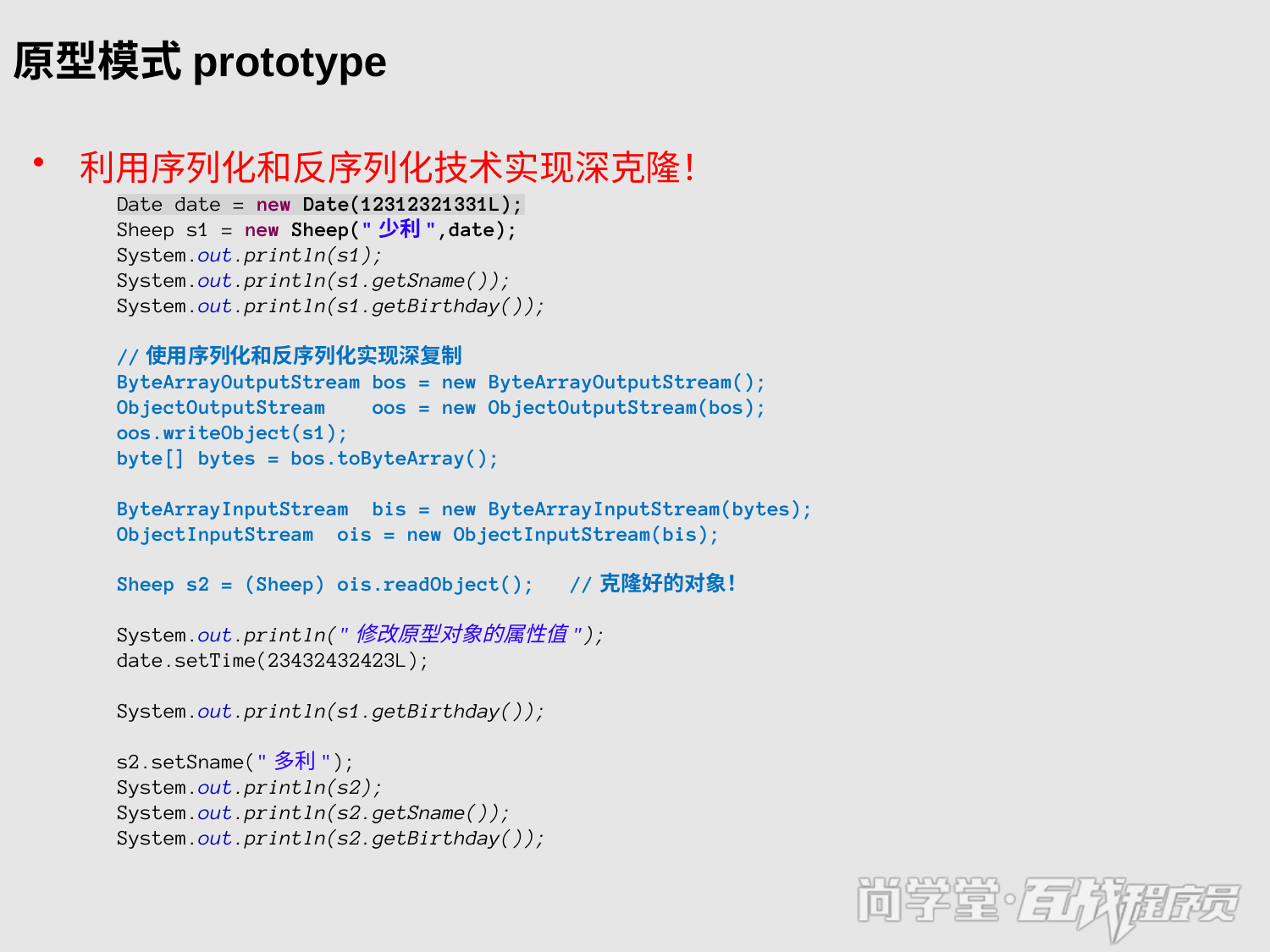

# 原型模式prototype
利用序列化和反序列化技术实现深克隆！

Date date = new Date(12312321331L);
Sheep s1 = new Sheep("少利",date);
System.out.println(s1);
System.out.println(s1.getSname());
System.out.println(s1.getBirthday());

//使用序列化和反序列化实现深复制
ByteArrayOutputStream bos = new ByteArrayOutputStream();
ObjectOutputStream    oos = new ObjectOutputStream(bos);
oos.writeObject(s1);
byte[] bytes = bos.toByteArray();

ByteArrayInputStream  bis = new ByteArrayInputStream(bytes);
ObjectInputStream  ois = new ObjectInputStream(bis);

Sheep s2 = (Sheep) ois.readObject();   //克隆好的对象！

System.out.println("修改原型对象的属性值");
date.setTime(23432432423L);

System.out.println(s1.getBirthday());

s2.setSname("多利");
System.out.println(s2);
System.out.println(s2.getSname());
System.out.println(s2.getBirthday());